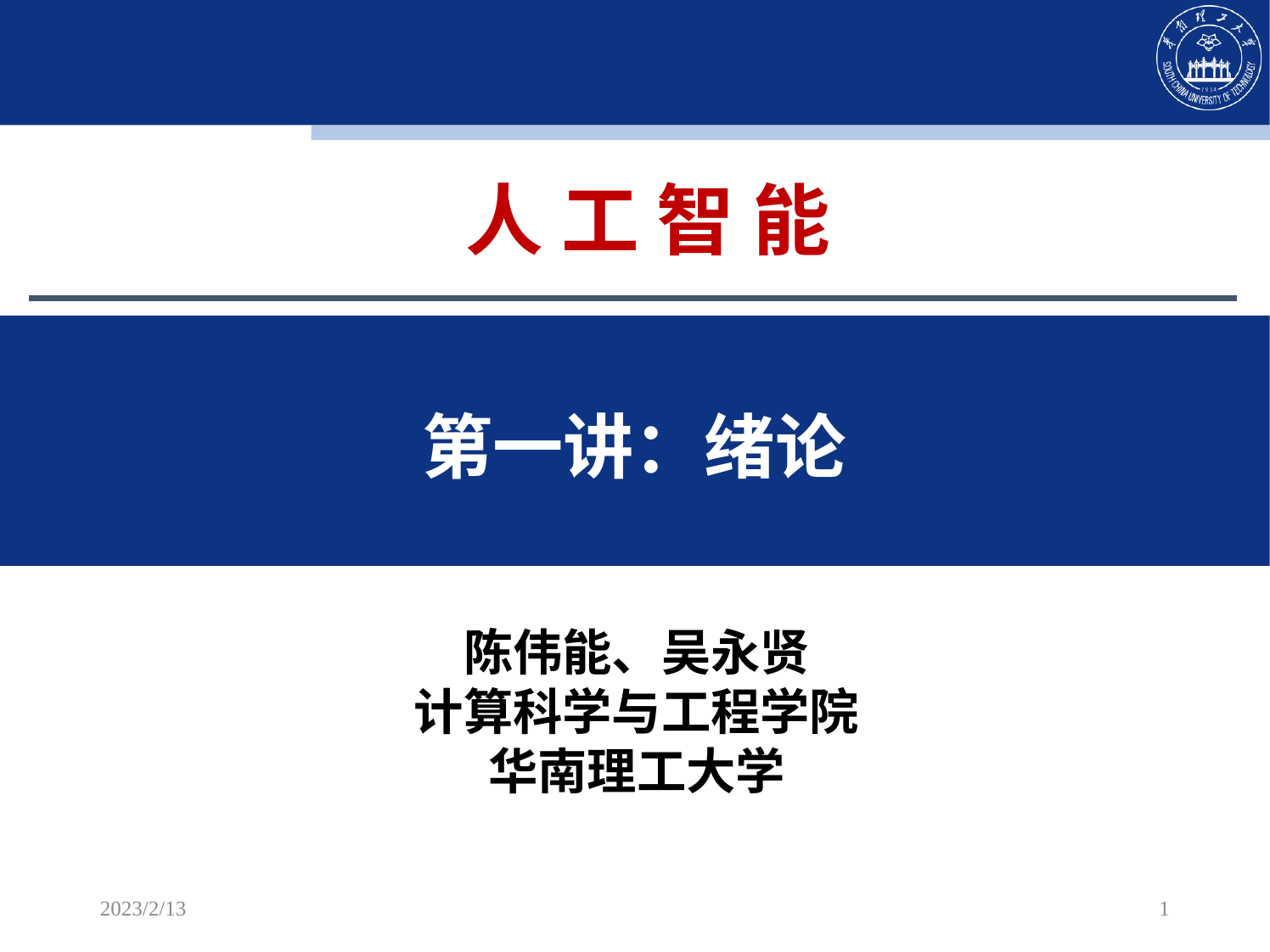

人 工 智 能
第一讲：绪论
陈伟能、吴永贤
计算科学与工程学院
华南理工大学
2023/2/13
1